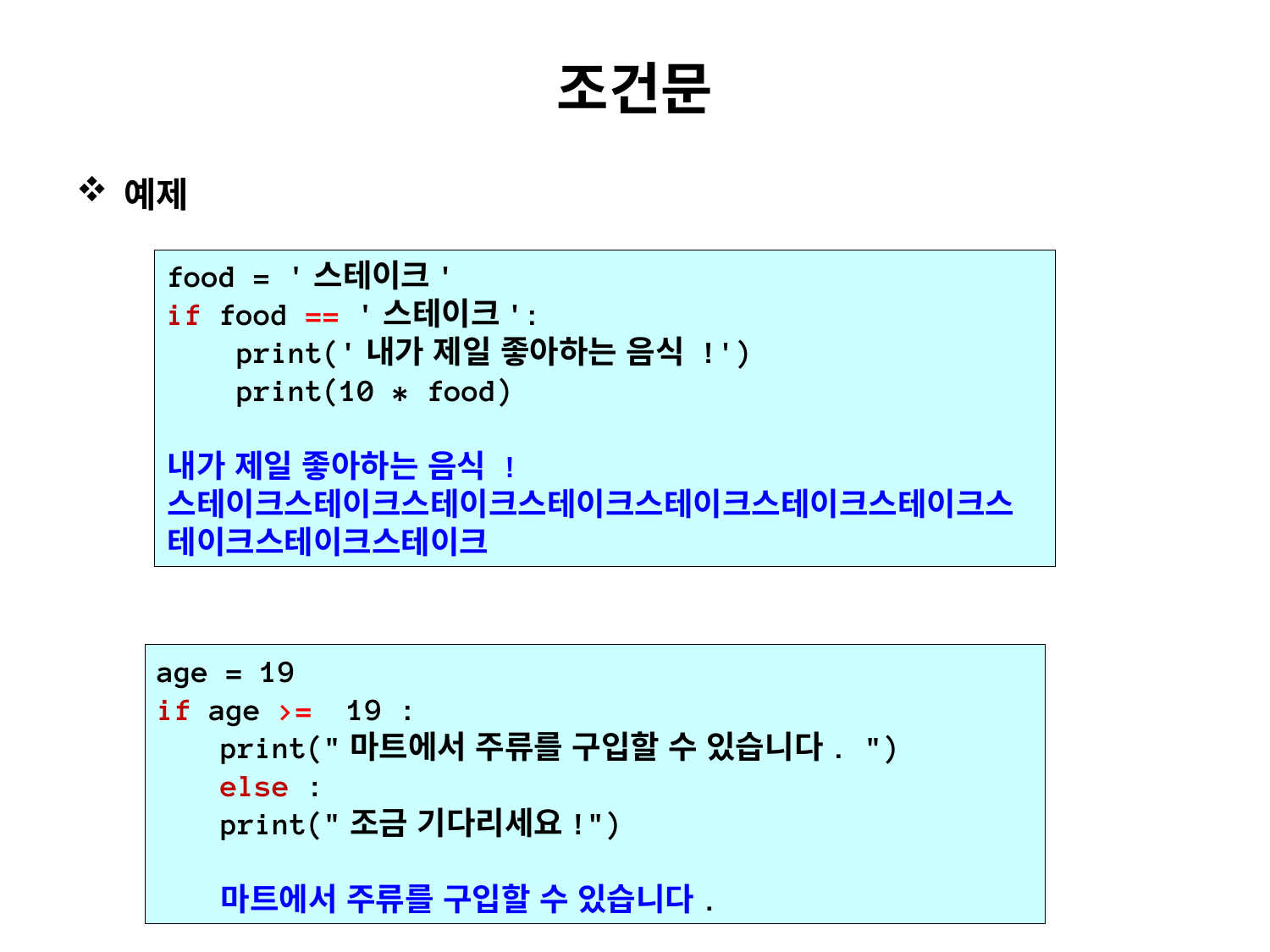

# 조건문
예제
food = '스테이크'
if food == '스테이크':
    print('내가 제일 좋아하는 음식 !')
    print(10 * food)

내가 제일 좋아하는 음식 !
스테이크스테이크스테이크스테이크스테이크스테이크스테이크스테이크스테이크스테이크
age = 19
if age >=  19 :
print("마트에서 주류를 구입할 수 있습니다. ")
else :
print("조금 기다리세요!")

마트에서 주류를 구입할 수 있습니다.